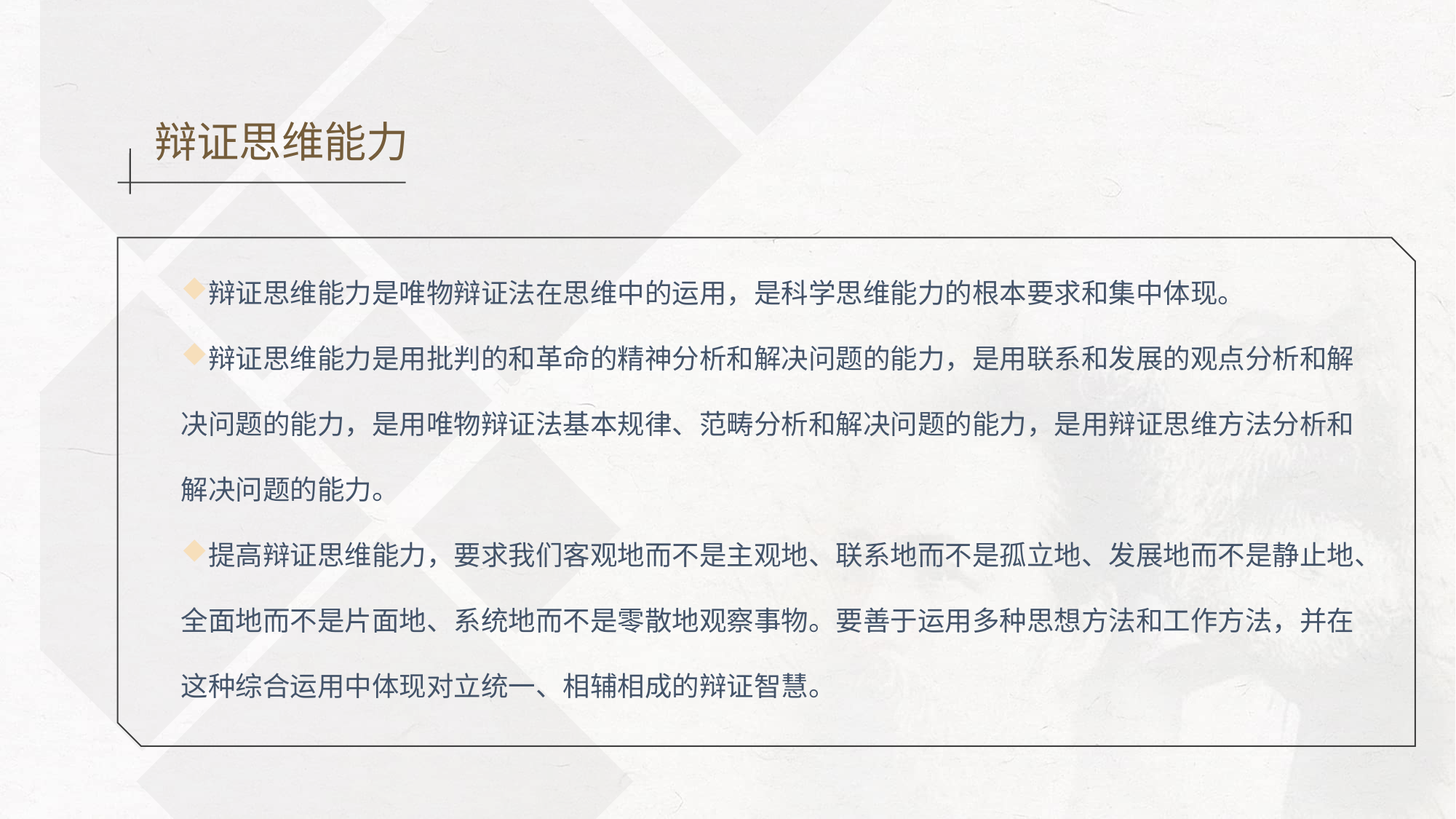

辩证思维能力

辩证思维能力是唯物辩证法在思维中的运用，是科学思维能力的根本要求和集中体现。
辩证思维能力是用批判的和革命的精神分析和解决问题的能力，是用联系和发展的观点分析和解决问题的能力，是用唯物辩证法基本规律、范畴分析和解决问题的能力，是用辩证思维方法分析和解决问题的能力。
提高辩证思维能力，要求我们客观地而不是主观地、联系地而不是孤立地、发展地而不是静止地、全面地而不是片面地、系统地而不是零散地观察事物。要善于运用多种思想方法和工作方法，并在这种综合运用中体现对立统一、相辅相成的辩证智慧。